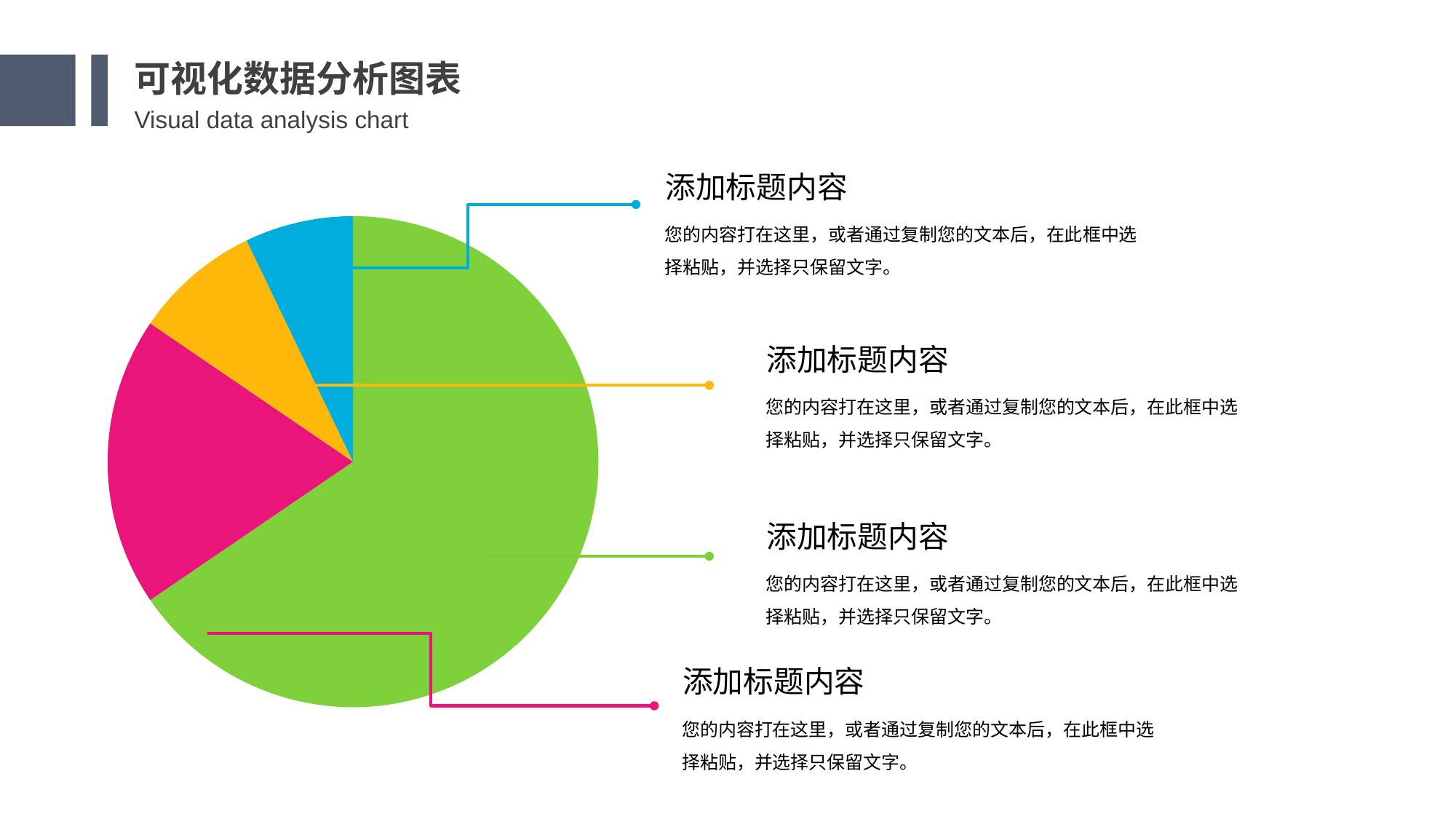

可视化数据分析图表

Visual data analysis chart
添加标题内容

### Chart

| Category | Sales |
|---|---|
| 1st Qtr | 11.0 |
| 2nd Qtr | 3.2 |
| 3rd Qtr | 1.4 |
| 4th Qtr | 1.2 |
您的内容打在这里，或者通过复制您的文本后，在此框中选择粘贴，并选择只保留文字。
添加标题内容
您的内容打在这里，或者通过复制您的文本后，在此框中选择粘贴，并选择只保留文字。
添加标题内容
您的内容打在这里，或者通过复制您的文本后，在此框中选择粘贴，并选择只保留文字。
添加标题内容
您的内容打在这里，或者通过复制您的文本后，在此框中选择粘贴，并选择只保留文字。